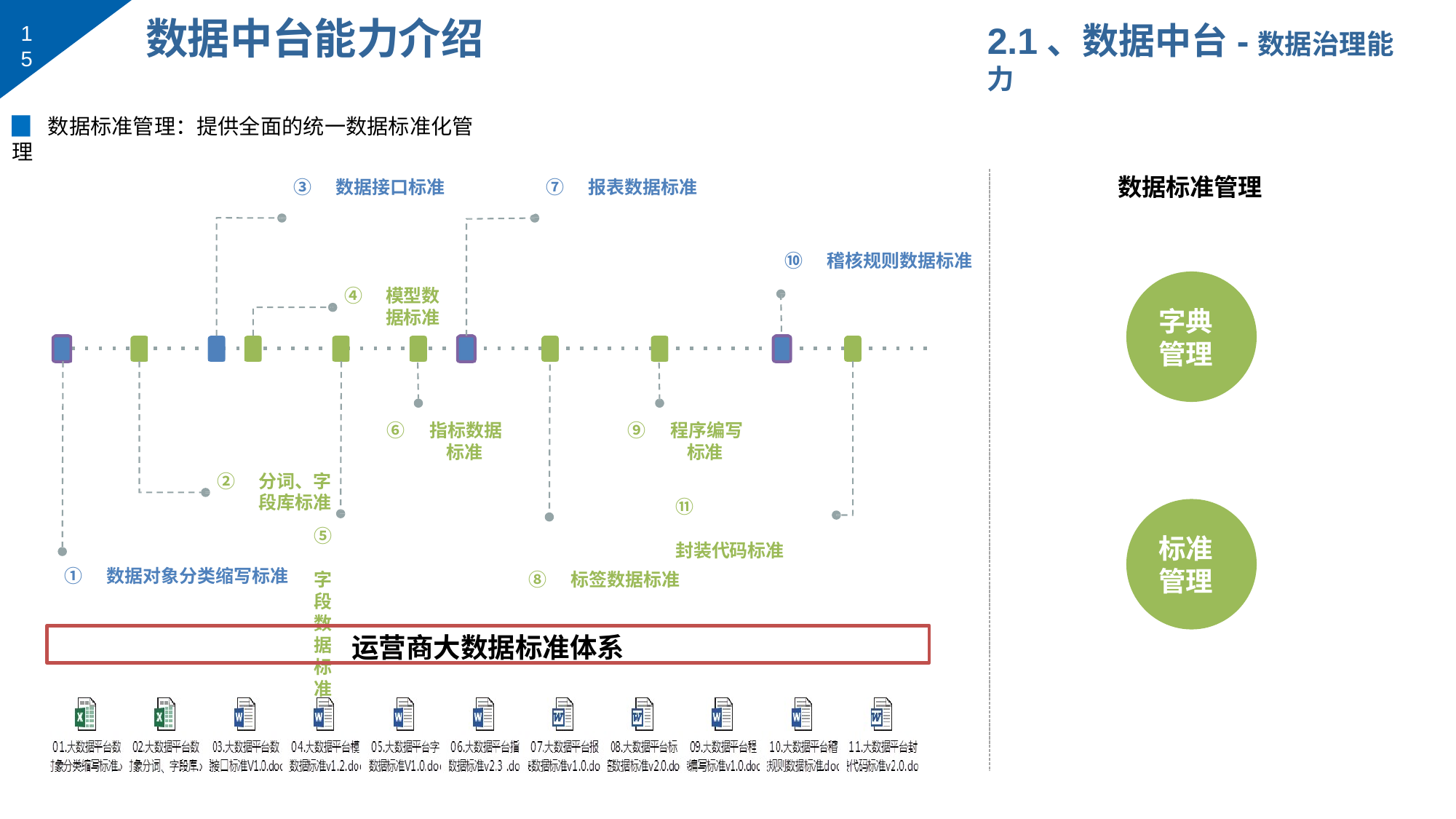

# 数据中台能力介绍
2.1、数据中台-数据治理能力
15
▉	数据标准管理：提供全面的统一数据标准化管理

数据标准管理
③	数据接口标准
⑦	报表数据标准

⑩	稽核规则数据标准
字典管理
④	模型数
据标准

⑥	指标数据
标准
⑨	程序编写
标准
②	分词、字
段库标准
⑤	字段数据标准
⑪	封装代码标准
⑧	标签数据标准
标准管理
①	数据对象分类缩写标准
运营商大数据标准体系